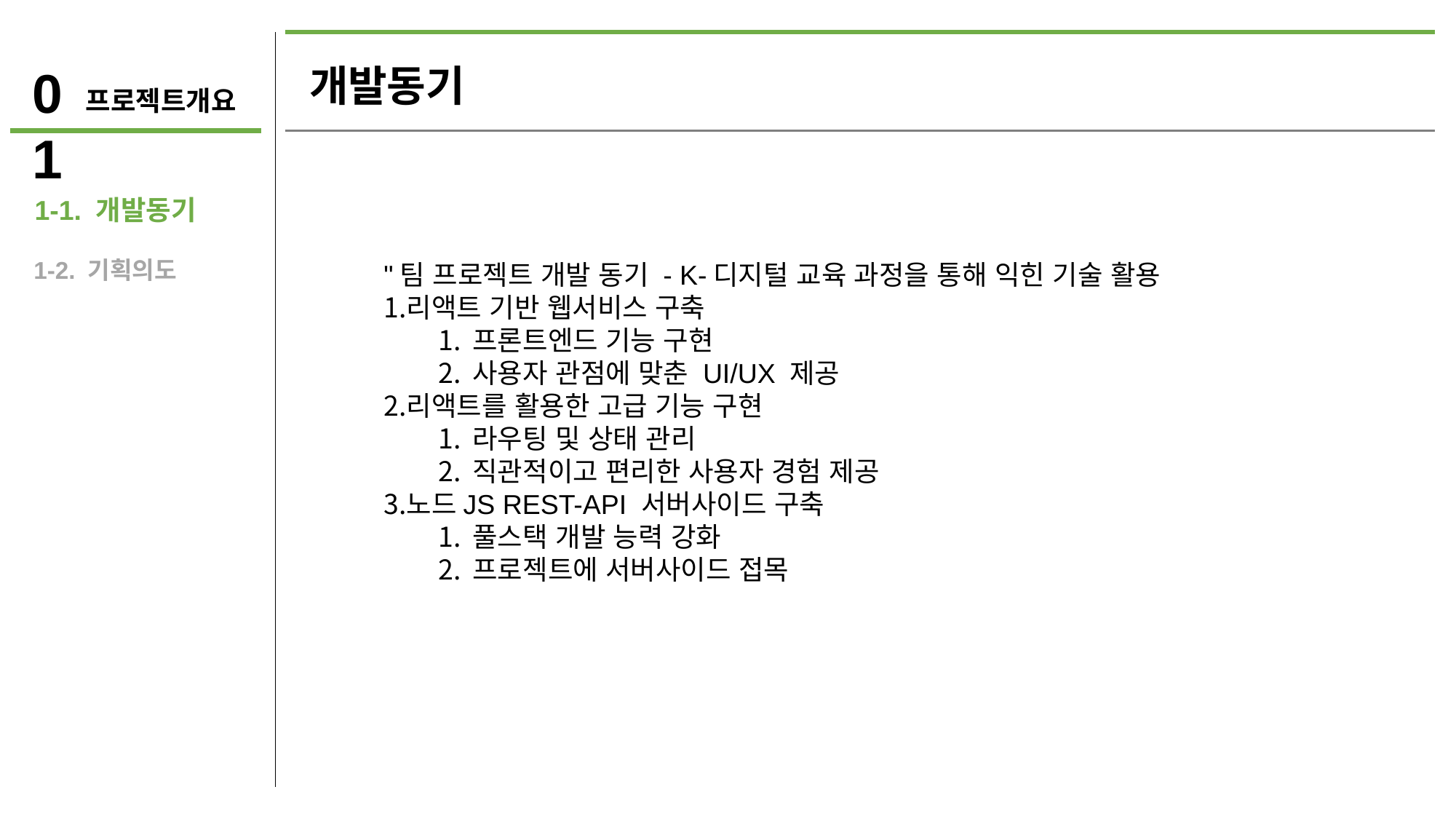

01
개발동기
프로젝트개요
 1-1. 개발동기
 1-2. 기획의도
"팀 프로젝트 개발 동기 - K-디지털 교육 과정을 통해 익힌 기술 활용
리액트 기반 웹서비스 구축
프론트엔드 기능 구현
사용자 관점에 맞춘 UI/UX 제공
리액트를 활용한 고급 기능 구현
라우팅 및 상태 관리
직관적이고 편리한 사용자 경험 제공
노드JS REST-API 서버사이드 구축
풀스택 개발 능력 강화
프로젝트에 서버사이드 접목